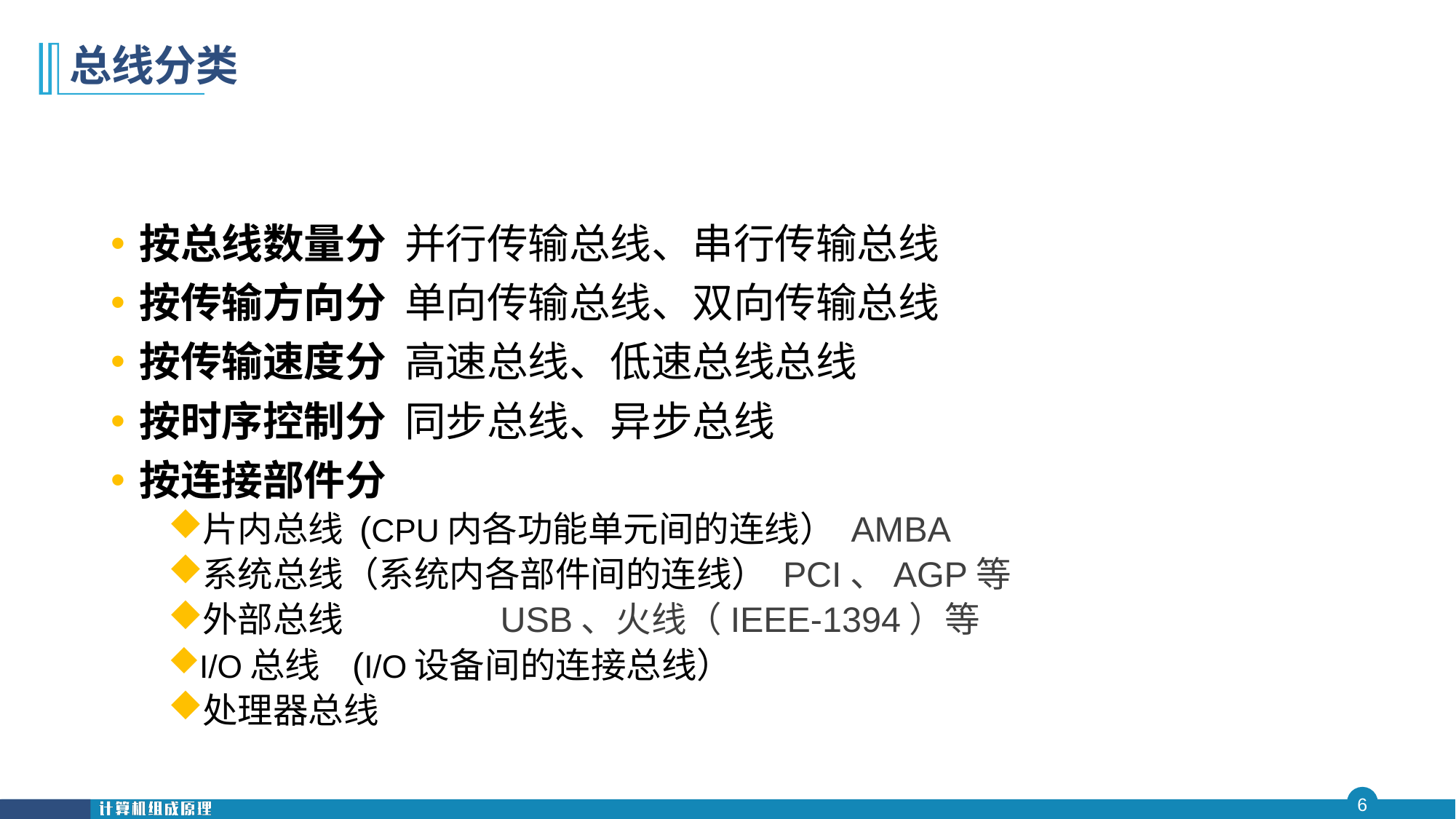

# 总线分类
按总线数量分  并行传输总线、串行传输总线
按传输方向分  单向传输总线、双向传输总线
按传输速度分  高速总线、低速总线总线
按时序控制分  同步总线、异步总线
按连接部件分
片内总线 (CPU内各功能单元间的连线） AMBA
系统总线（系统内各部件间的连线） PCI、AGP等
外部总线                   USB、火线（IEEE-1394）等
I/O总线   (I/O设备间的连接总线）
处理器总线